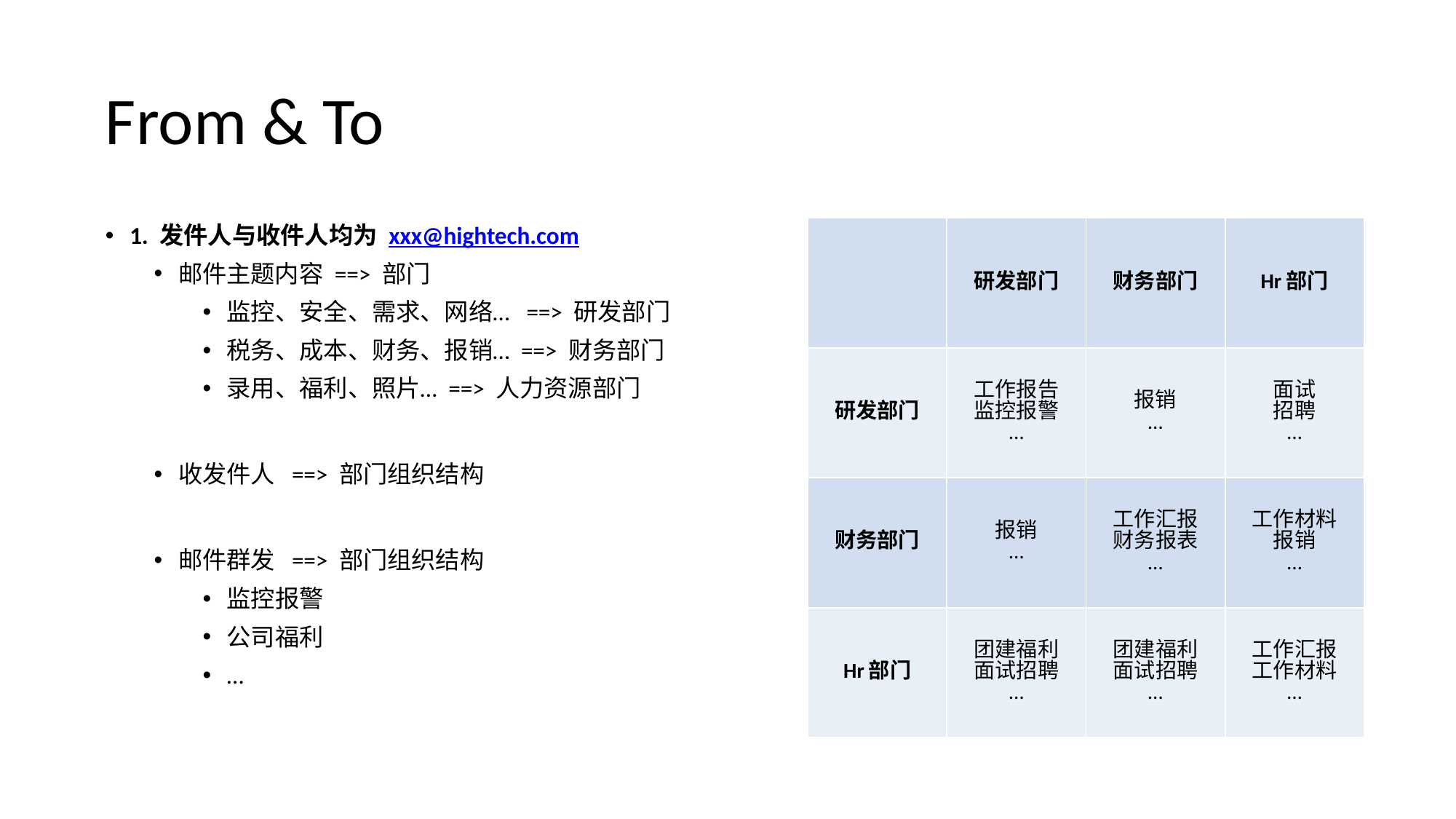

# From & To
1. 发件人与收件人均为 xxx@hightech.com
邮件主题内容 ==> 部门
监控、安全、需求、网络…  ==> 研发部门
税务、成本、财务、报销… ==> 财务部门
录用、福利、照片… ==> 人力资源部门

收发件人  ==> 部门组织结构

邮件群发  ==> 部门组织结构
监控报警
公司福利
…
|  | 研发部门 | 财务部门 | Hr部门 |
| --- | --- | --- | --- |
| 研发部门 | 工作报告 监控报警 … | 报销 … | 面试 招聘 … |
| 财务部门 | 报销 … | 工作汇报 财务报表 … | 工作材料 报销 … |
| Hr部门 | 团建福利 面试招聘 … | 团建福利 面试招聘 … | 工作汇报 工作材料 … |